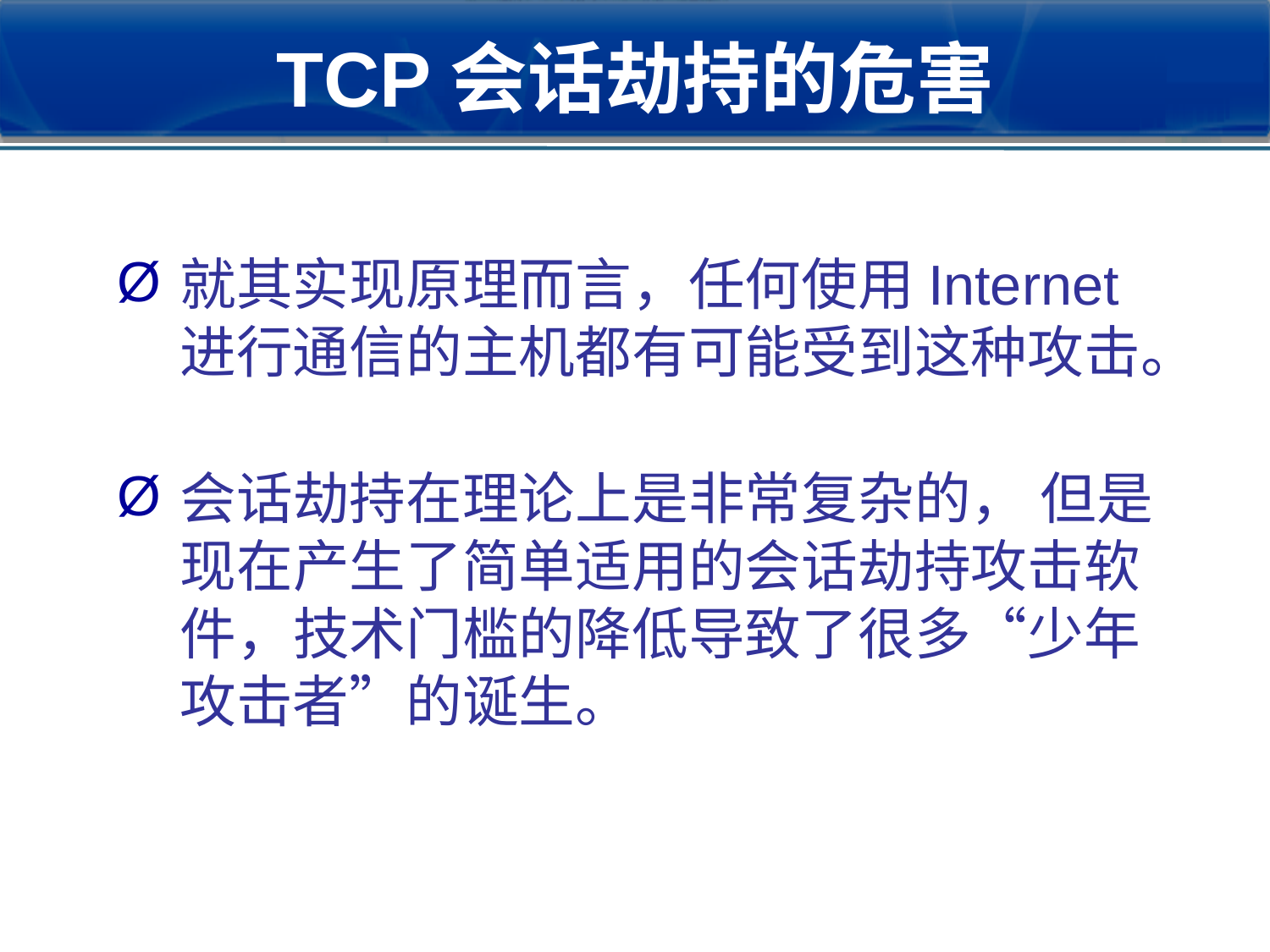

2018/3/9
网络入侵与防范讲义
58
# TCP会话劫持的危害
就其实现原理而言，任何使用Internet进行通信的主机都有可能受到这种攻击。
会话劫持在理论上是非常复杂的， 但是现在产生了简单适用的会话劫持攻击软件，技术门槛的降低导致了很多“少年攻击者”的诞生。